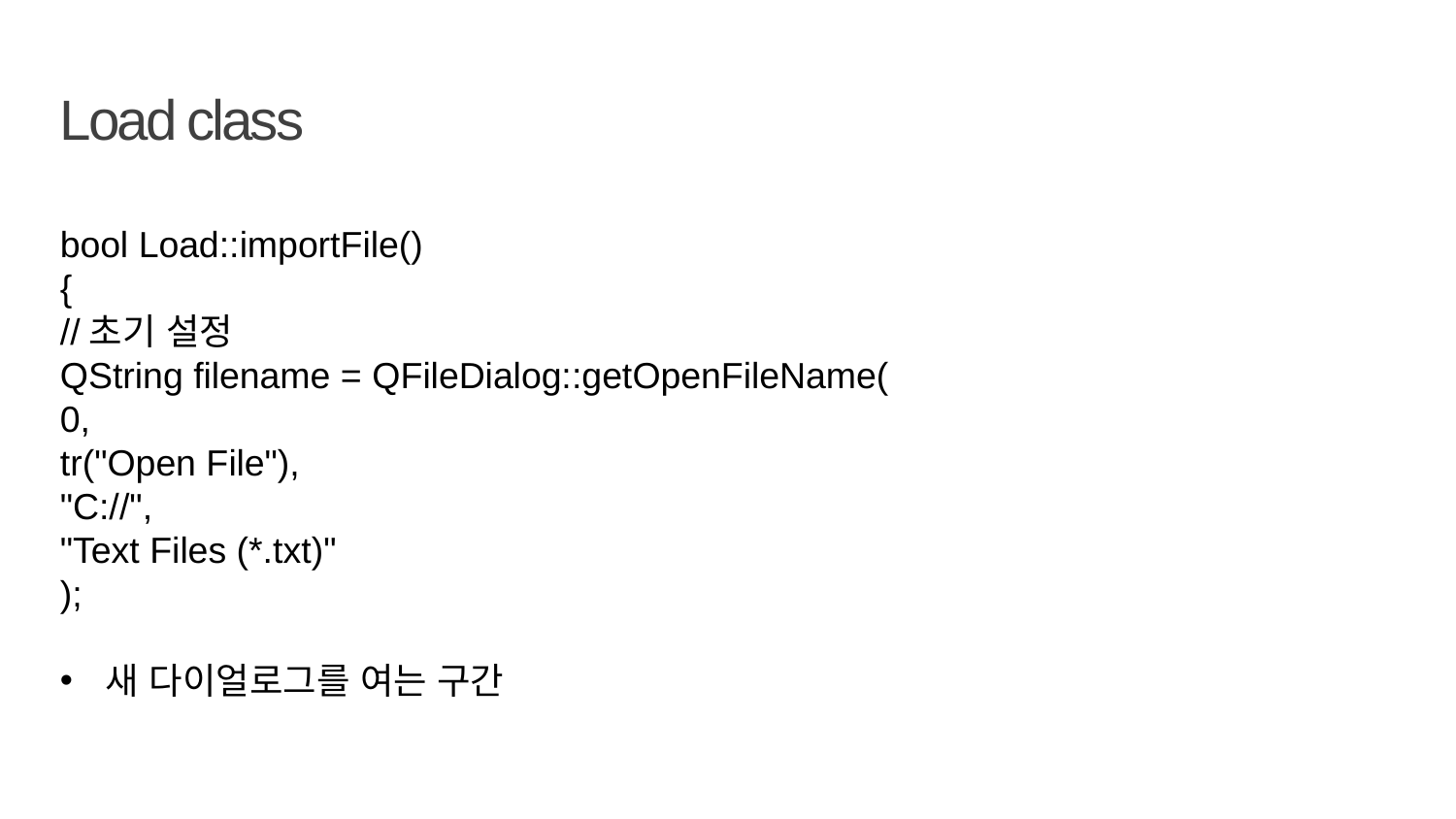

Load class
bool Load::importFile()
{
//초기 설정
QString filename = QFileDialog::getOpenFileName(
0,
tr("Open File"),
"C://",
"Text Files (*.txt)"
);

새 다이얼로그를 여는 구간